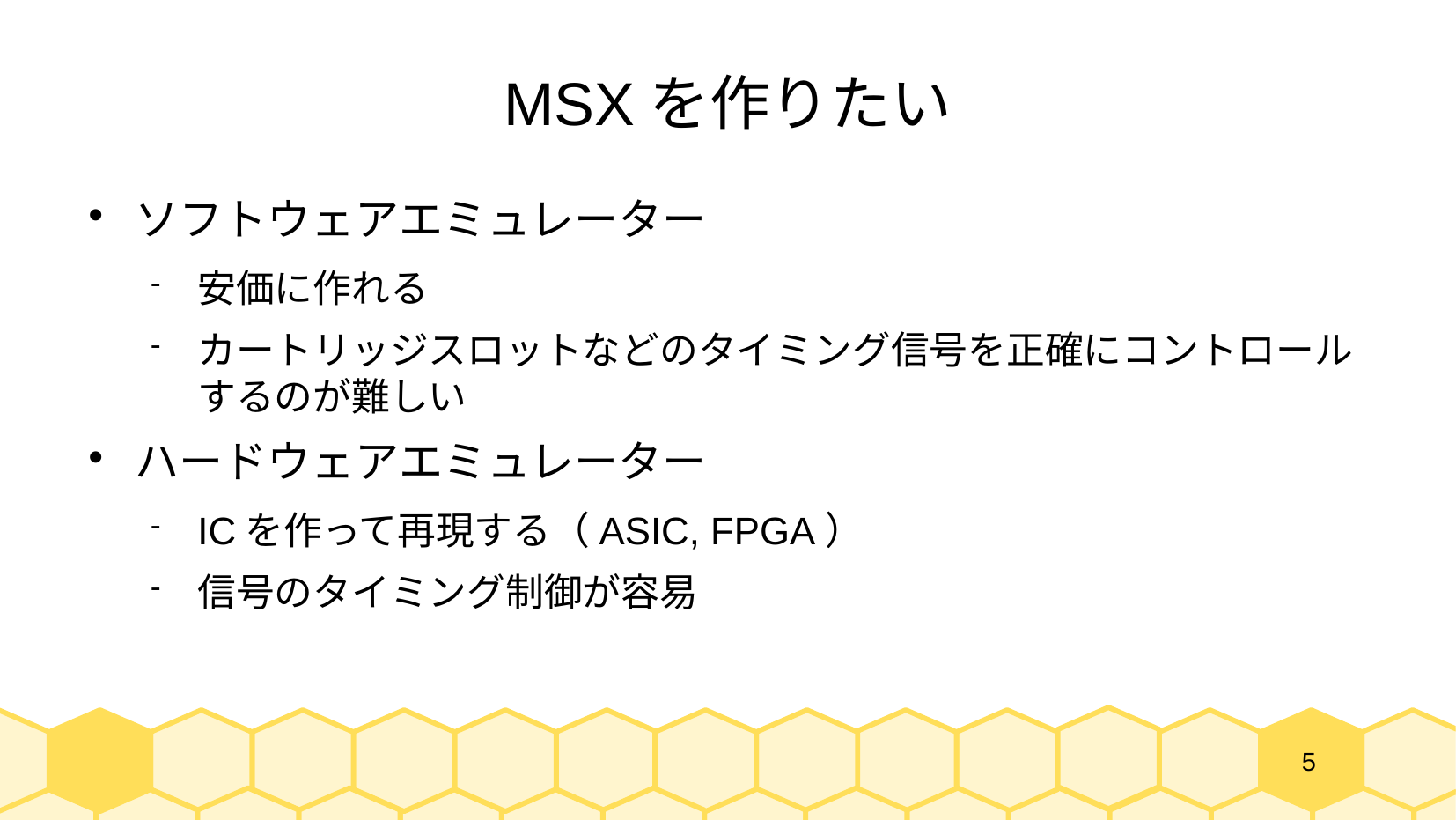

# MSXを作りたい
ソフトウェアエミュレーター
安価に作れる
カートリッジスロットなどのタイミング信号を正確にコントロールするのが難しい
ハードウェアエミュレーター
ICを作って再現する（ASIC, FPGA）
信号のタイミング制御が容易
5